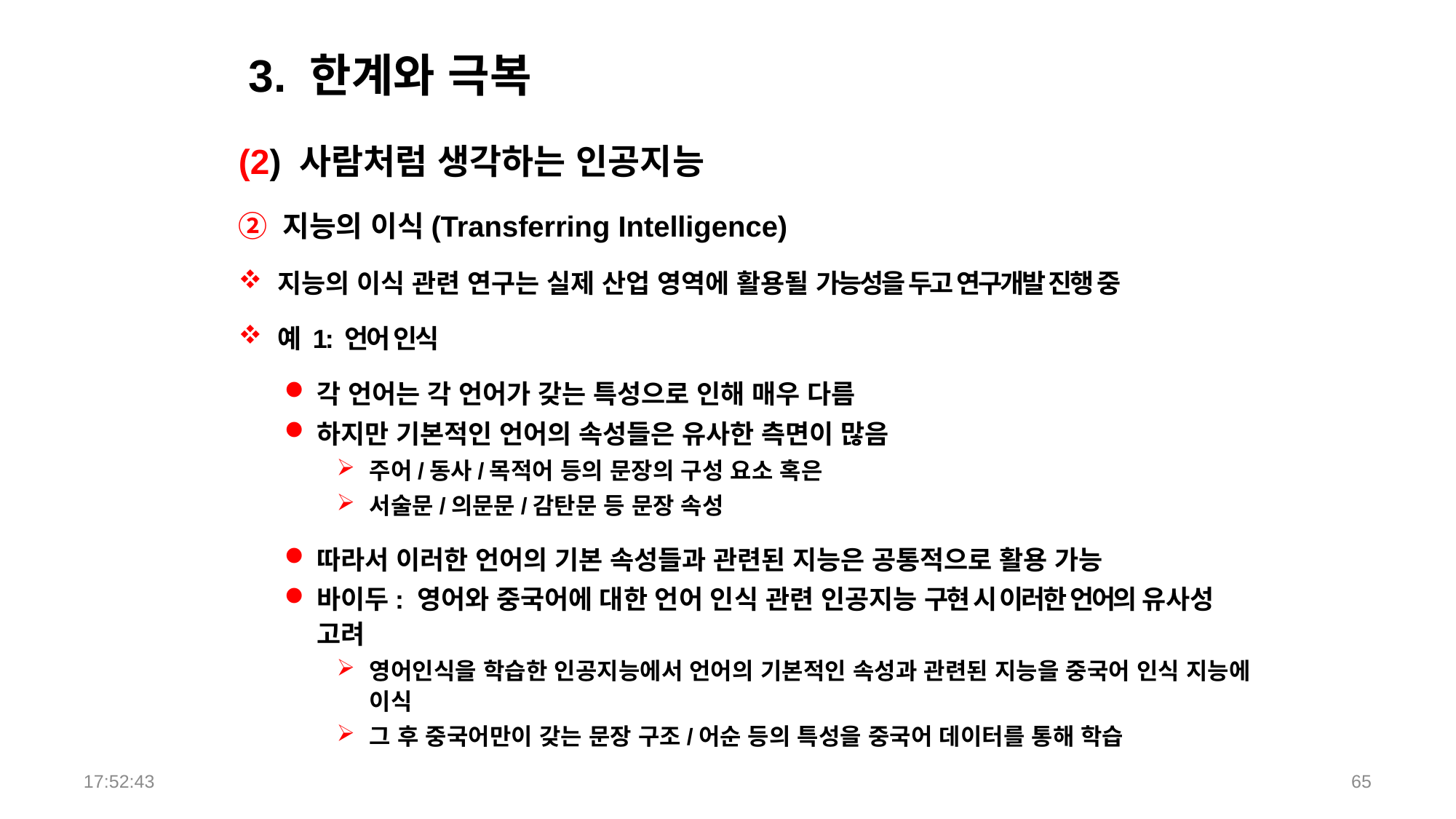

# 3. 한계와 극복
(2) 사람처럼 생각하는 인공지능
② 지능의 이식(Transferring Intelligence)
지능의 이식 관련 연구는 실제 산업 영역에 활용될 가능성을 두고 연구개발 진행 중
예 1: 언어 인식
각 언어는 각 언어가 갖는 특성으로 인해 매우 다름
하지만 기본적인 언어의 속성들은 유사한 측면이 많음
주어/동사/목적어 등의 문장의 구성 요소 혹은
서술문/의문문/감탄문 등 문장 속성
따라서 이러한 언어의 기본 속성들과 관련된 지능은 공통적으로 활용 가능
바이두: 영어와 중국어에 대한 언어 인식 관련 인공지능 구현 시 이러한 언어의 유사성 고려
영어인식을 학습한 인공지능에서 언어의 기본적인 속성과 관련된 지능을 중국어 인식 지능에 이식
그 후 중국어만이 갖는 문장 구조/어순 등의 특성을 중국어 데이터를 통해 학습

17:52:43
65